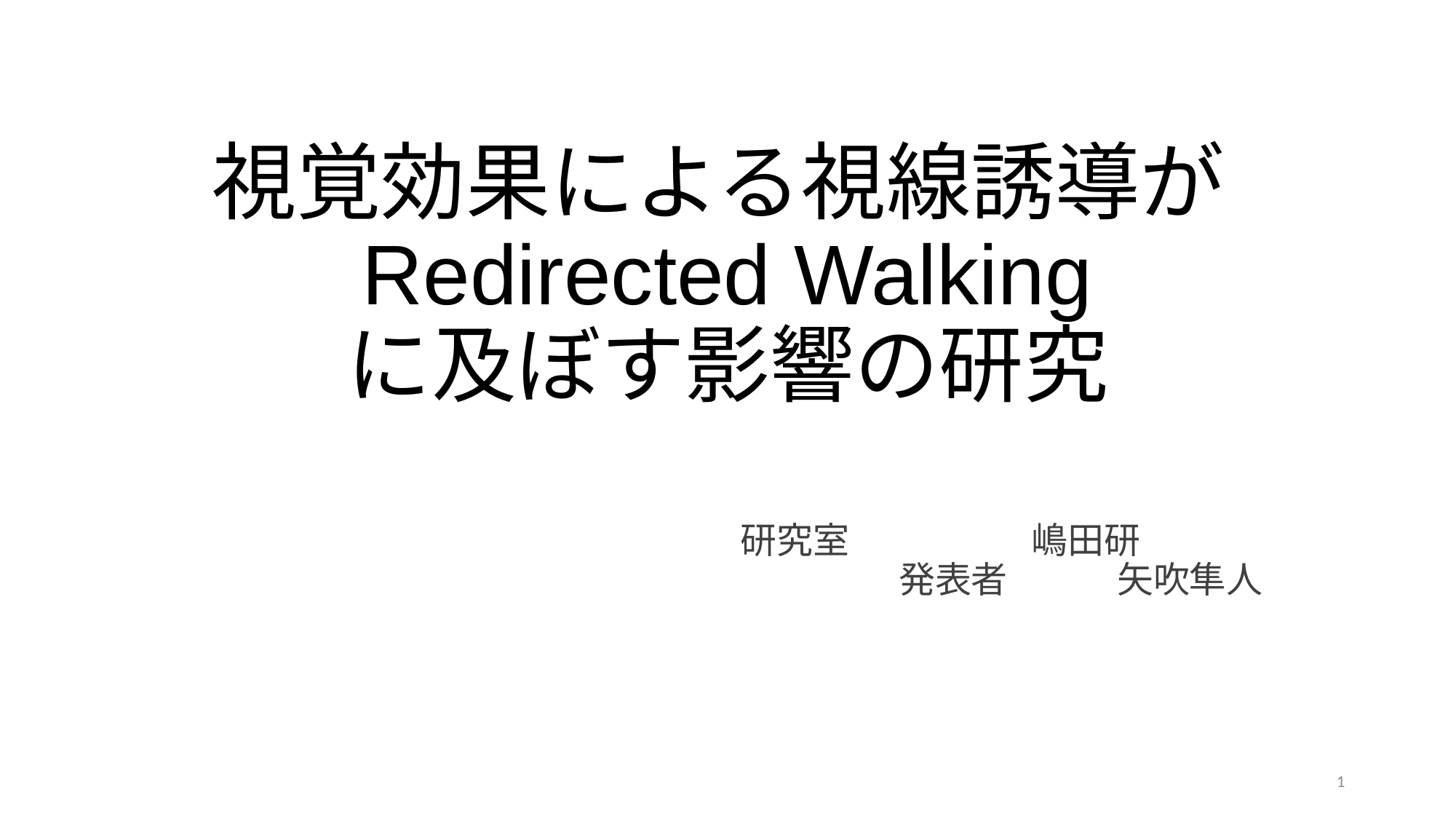

# 視覚効果による視線誘導がRedirected Walking に及ぼす影響の研究
	研究室　　　　　嶋田研     　 　
発表者　　　矢吹隼人
1